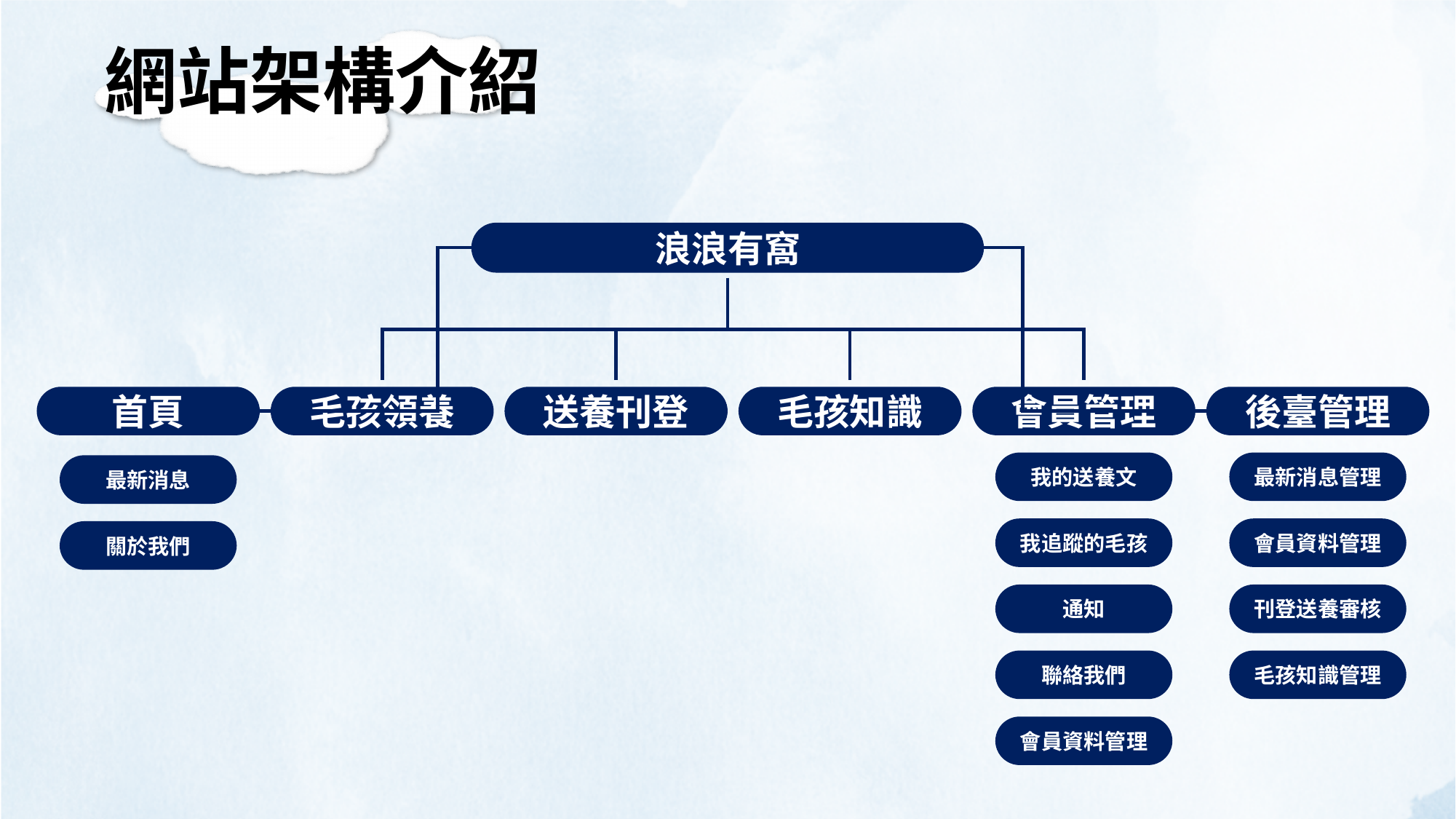

網站架構介紹
浪浪有窩

首頁

毛孩領養

送養刊登

毛孩知識

會員管理

後臺管理

我的送養文

最新消息管理

最新消息

我追蹤的毛孩

會員資料管理

關於我們

通知

刊登送養審核

聯絡我們

毛孩知識管理

會員資料管理